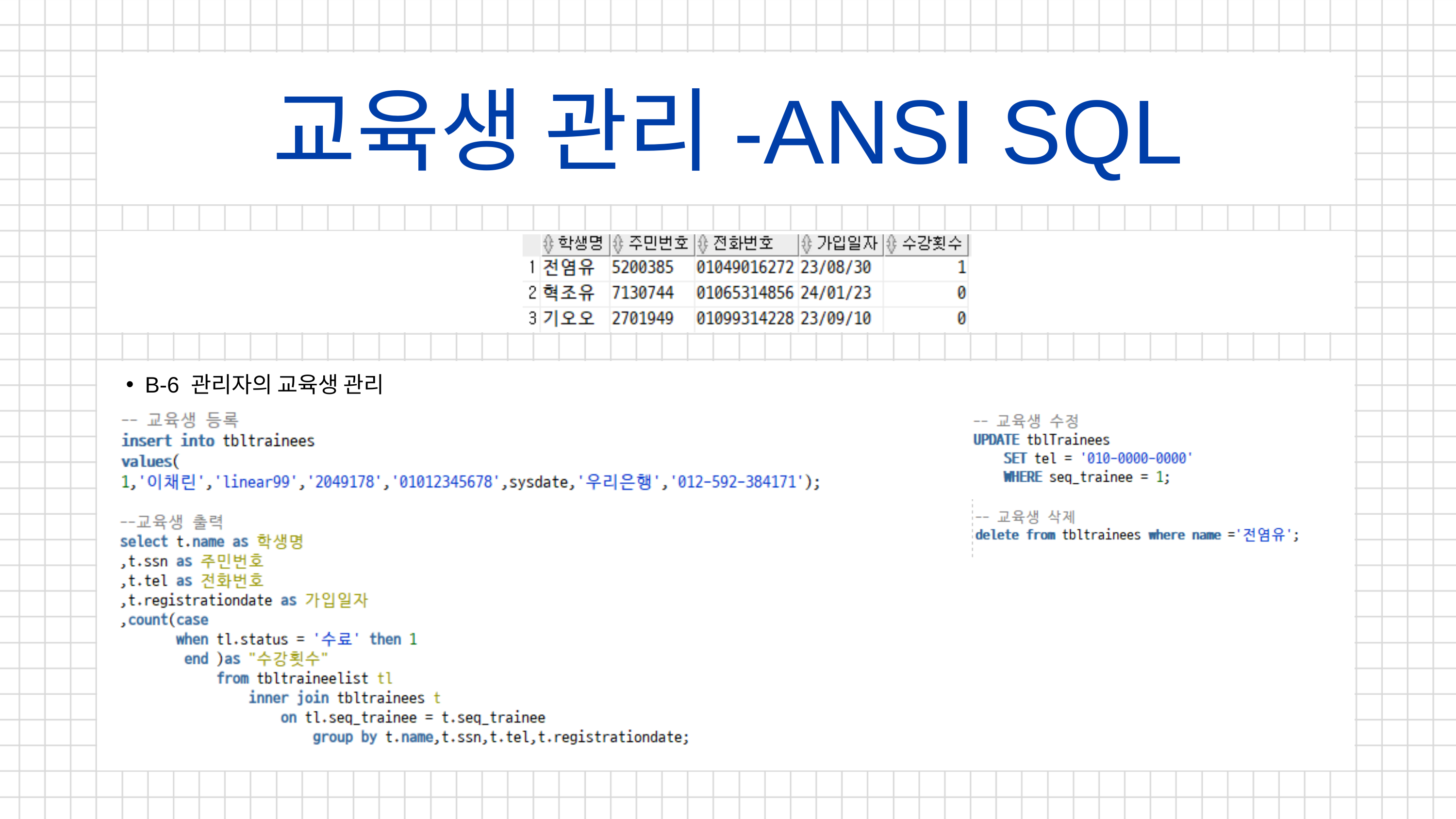

교육생 관리-ANSI SQL

B-6 관리자의 교육생 관리